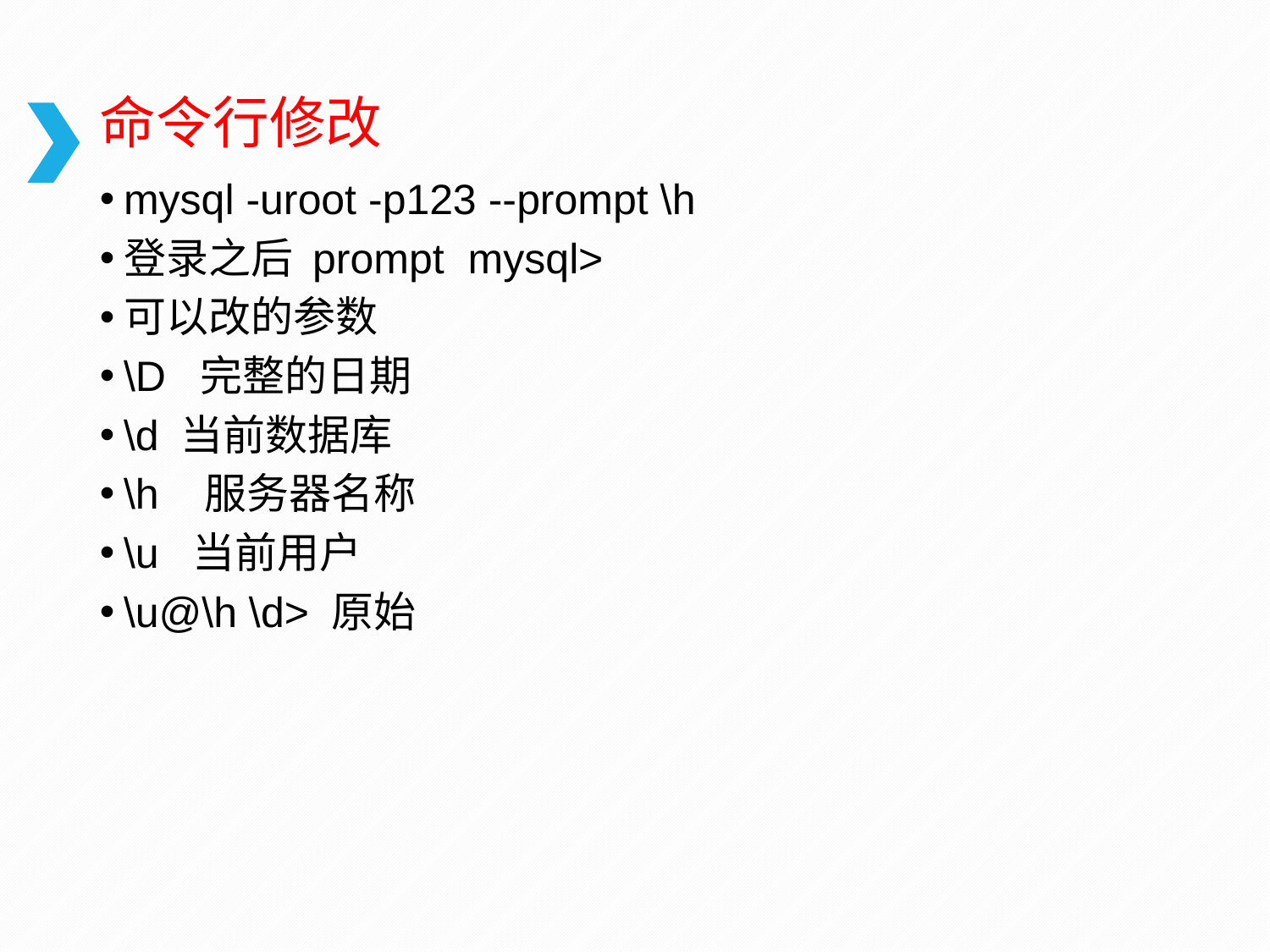

# 命令行修改
mysql -uroot -p123 --prompt \h
登录之后 prompt  mysql>
可以改的参数
\D  完整的日期
\d 当前数据库
\h   服务器名称
\u  当前用户
\u@\h \d> 原始